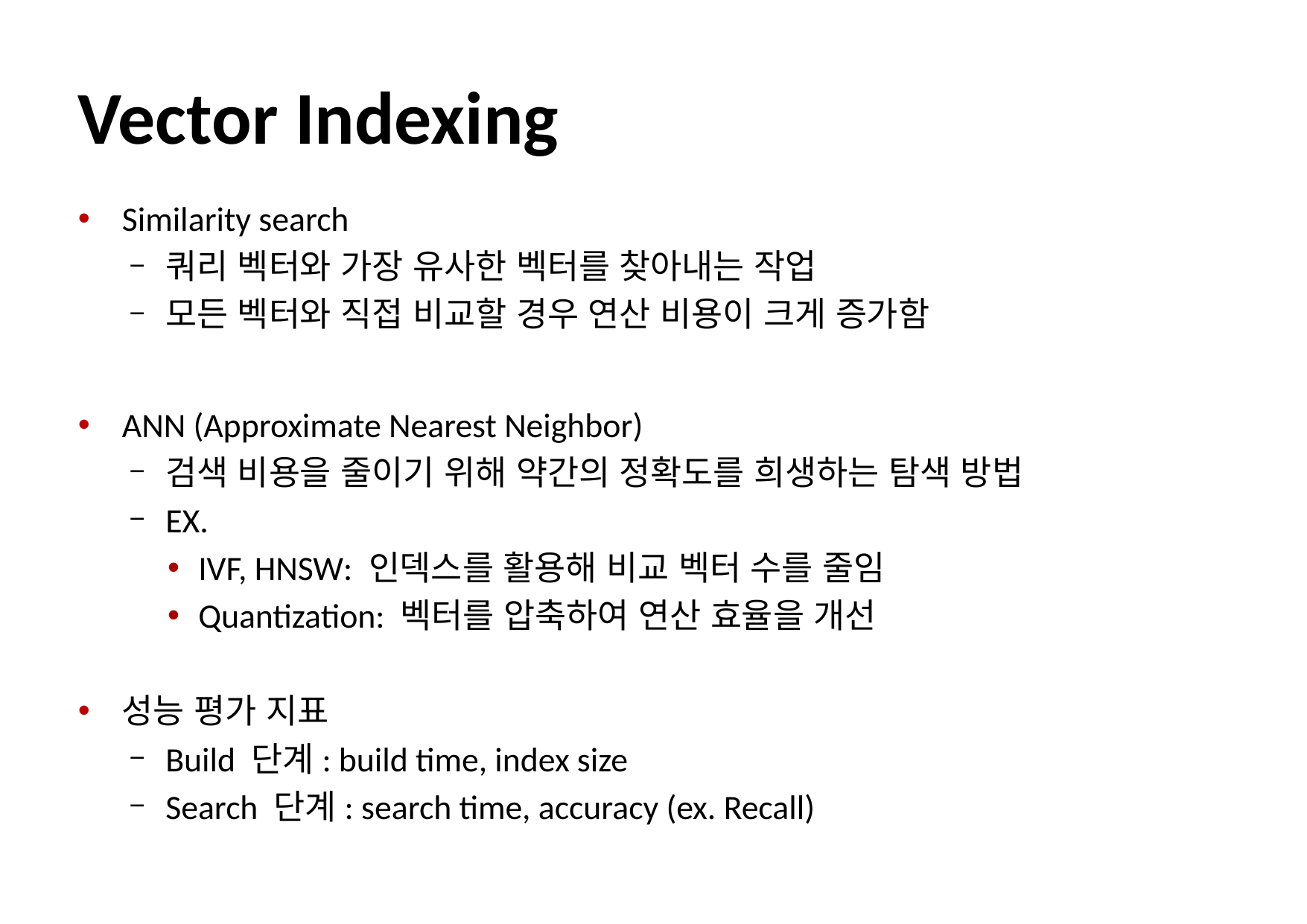

# Vector Indexing
Similarity search
쿼리 벡터와 가장 유사한 벡터를 찾아내는 작업
모든 벡터와 직접 비교할 경우 연산 비용이 크게 증가함

ANN (Approximate Nearest Neighbor)
검색 비용을 줄이기 위해 약간의 정확도를 희생하는 탐색 방법
EX.
IVF, HNSW: 인덱스를 활용해 비교 벡터 수를 줄임
Quantization: 벡터를 압축하여 연산 효율을 개선

성능 평가 지표
Build 단계: build time, index size
Search 단계: search time, accuracy (ex. Recall)